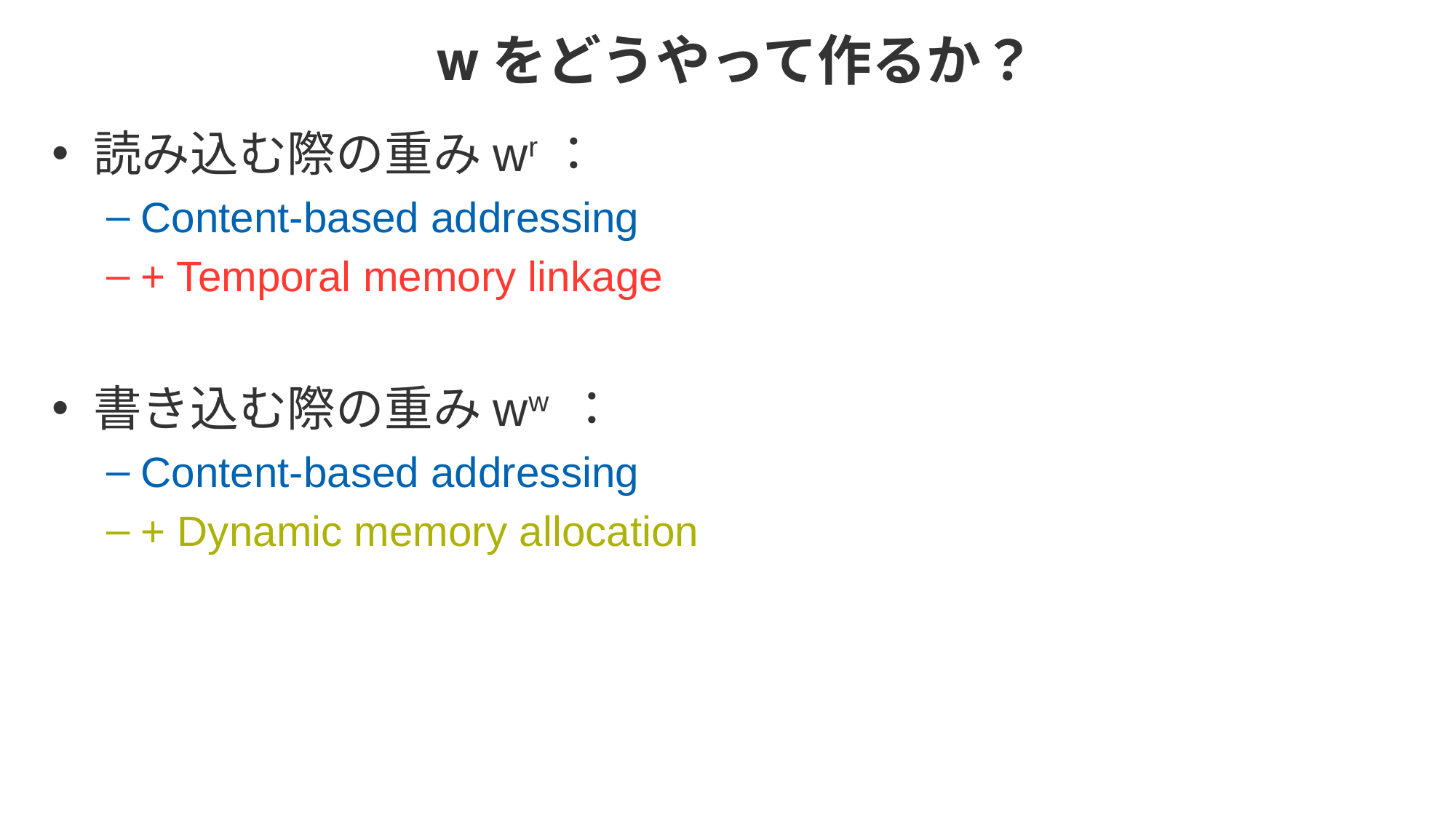

# wをどうやって作るか？
読み込む際の重みwr：
Content-based addressing
+ Temporal memory linkage

書き込む際の重みww ：
Content-based addressing
+ Dynamic memory allocation